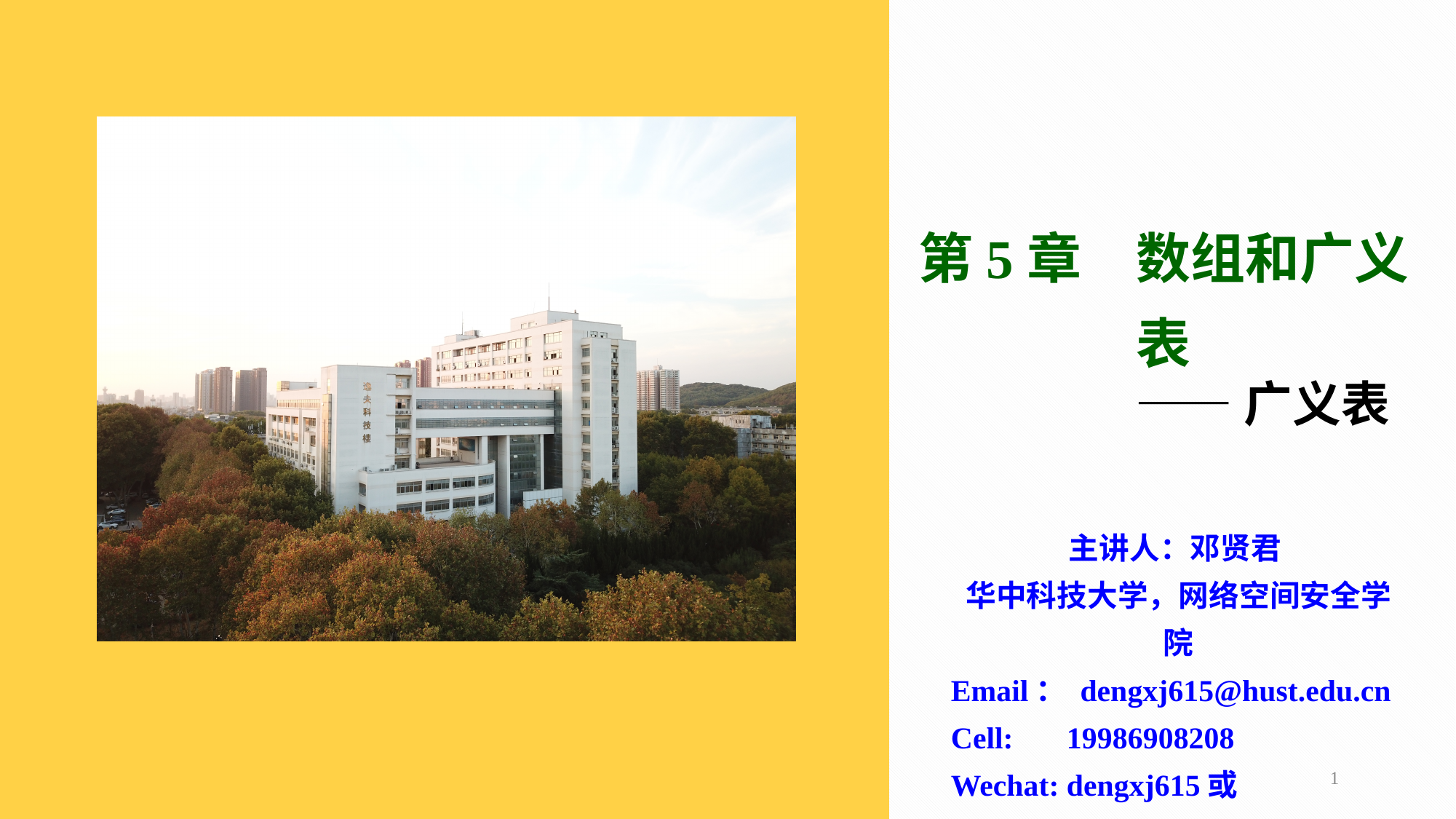

# 第5章　数组和广义表
——广义表
主讲人：邓贤君
华中科技大学，网络空间安全学院
Email： dengxj615@hust.edu.cn
Cell:       19986908208
Wechat: dengxj615或13787704209
1